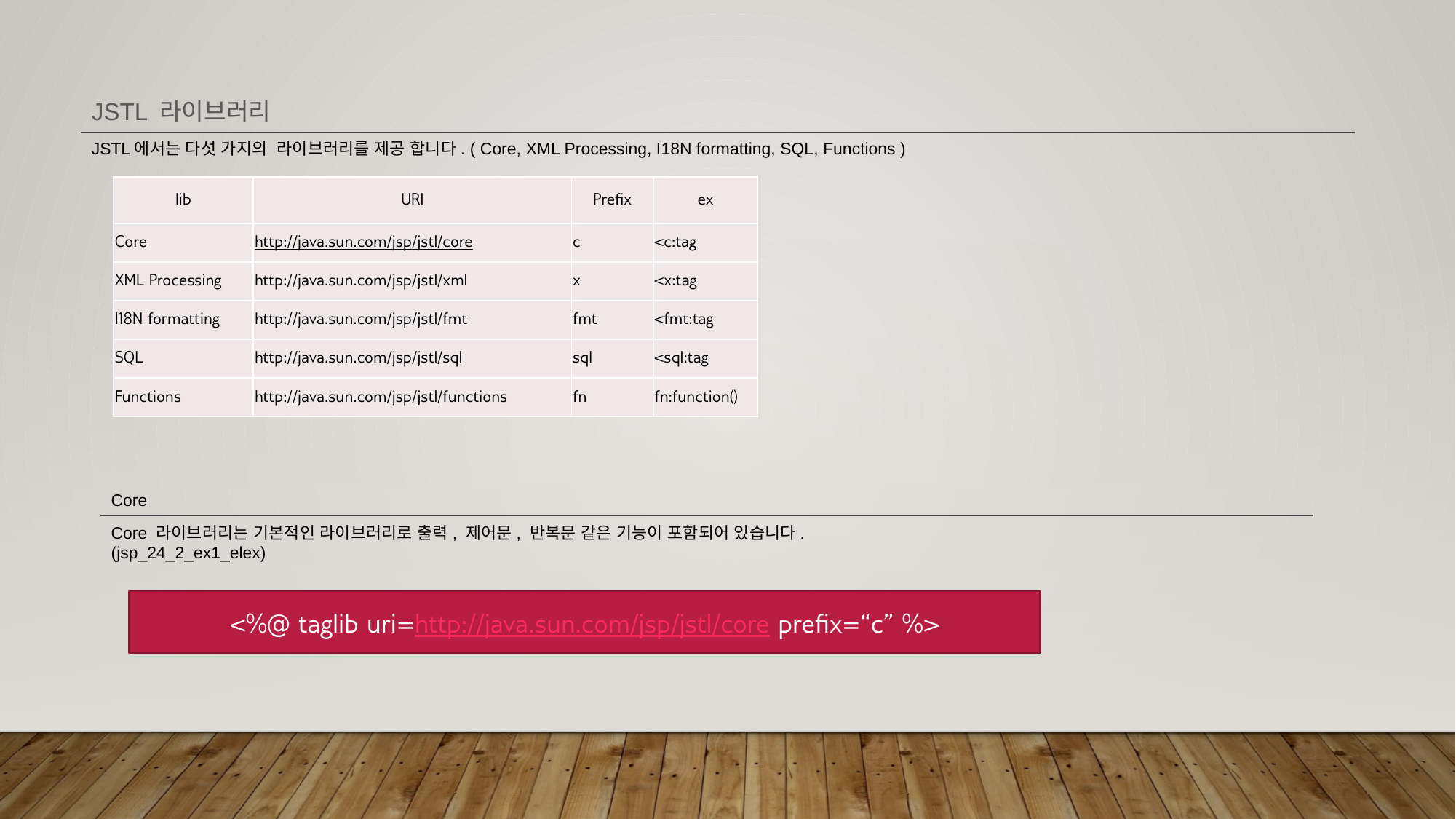

JSTL 라이브러리
JSTL에서는 다섯 가지의  라이브러리를 제공 합니다. ( Core, XML Processing, I18N formatting, SQL, Functions )
| lib | URI | Prefix | ex |
| --- | --- | --- | --- |
| Core | http://java.sun.com/jsp/jstl/core | c | <c:tag |
| XML Processing | http://java.sun.com/jsp/jstl/xml | x | <x:tag |
| I18N formatting | http://java.sun.com/jsp/jstl/fmt | fmt | <fmt:tag |
| SQL | http://java.sun.com/jsp/jstl/sql | sql | <sql:tag |
| Functions | http://java.sun.com/jsp/jstl/functions | fn | fn:function() |
Core
Core 라이브러리는 기본적인 라이브러리로 출력, 제어문, 반복문 같은 기능이 포함되어 있습니다.
(jsp_24_2_ex1_elex)
<%@ taglib uri=http://java.sun.com/jsp/jstl/core prefix=“c” %>